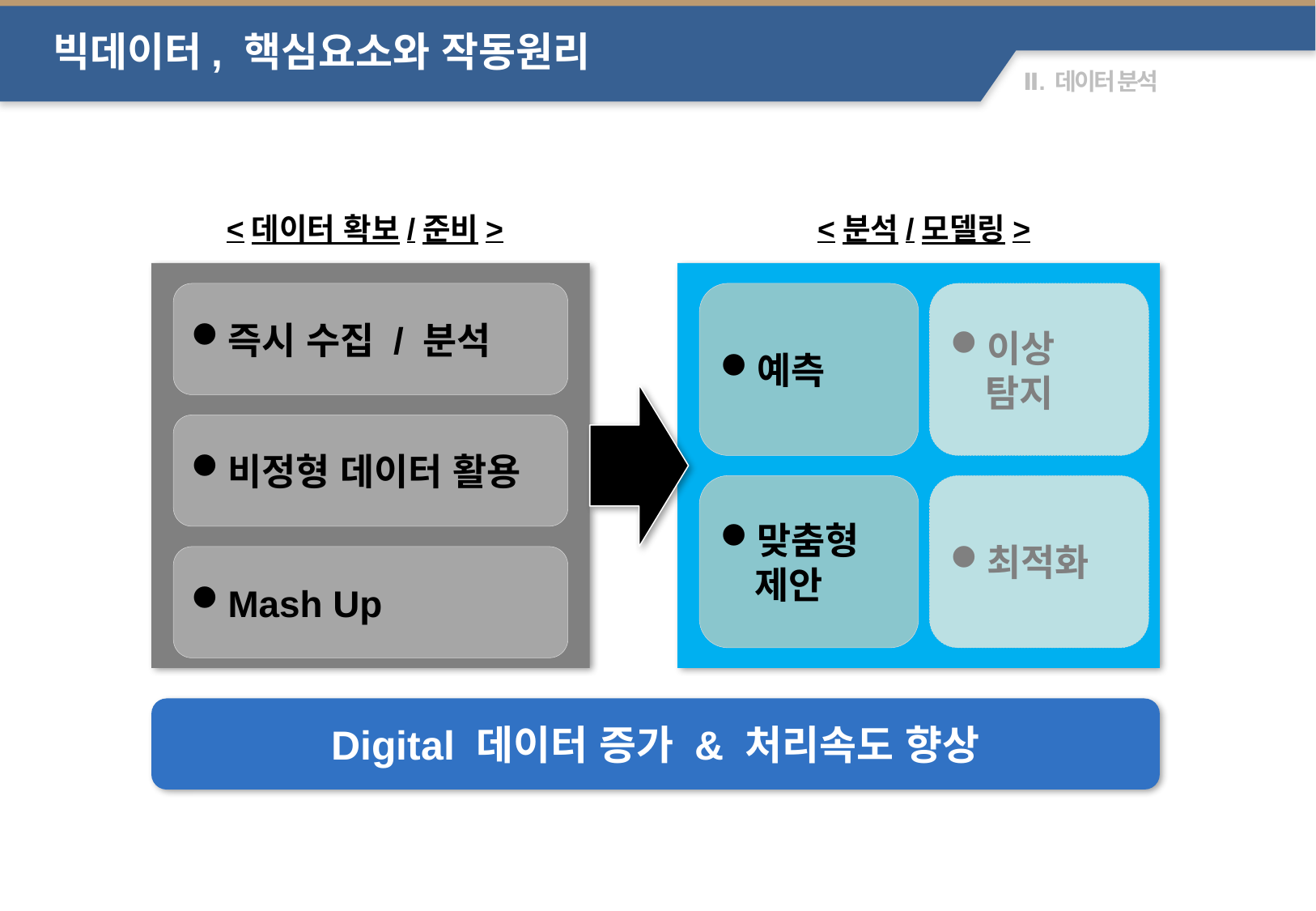

빅데이터, 핵심요소와 작동원리
<데이터 확보/준비>
<분석/모델링>

즉시 수집 / 분석
예측
이상 탐지

비정형 데이터 활용
맞춤형 제안
최적화
Mash Up
Digital 데이터 증가 & 처리속도 향상